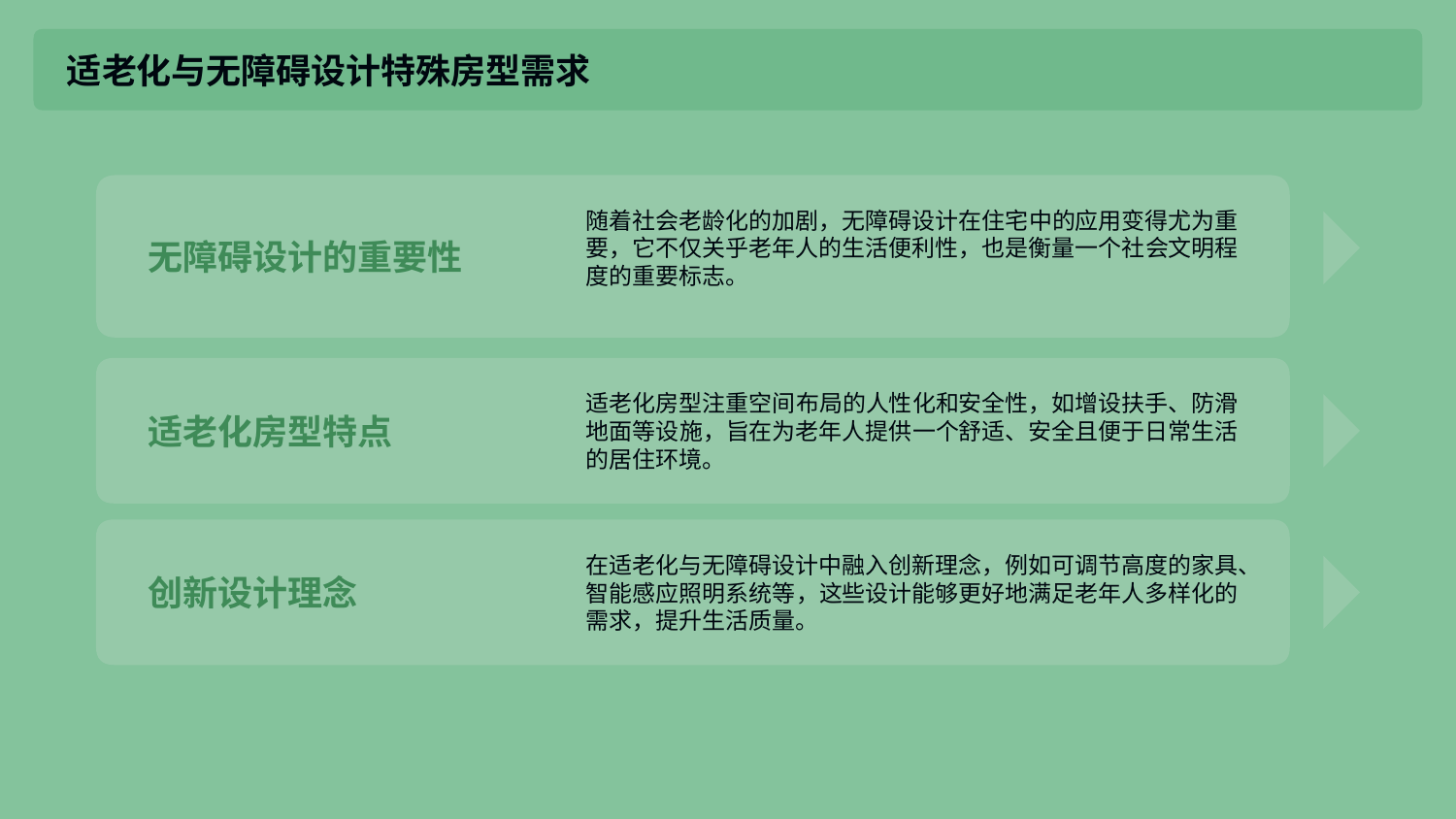

适老化与无障碍设计特殊房型需求

随着社会老龄化的加剧，无障碍设计在住宅中的应用变得尤为重要，它不仅关乎老年人的生活便利性，也是衡量一个社会文明程度的重要标志。
无障碍设计的重要性

适老化房型注重空间布局的人性化和安全性，如增设扶手、防滑地面等设施，旨在为老年人提供一个舒适、安全且便于日常生活的居住环境。
适老化房型特点

在适老化与无障碍设计中融入创新理念，例如可调节高度的家具、智能感应照明系统等，这些设计能够更好地满足老年人多样化的需求，提升生活质量。
创新设计理念